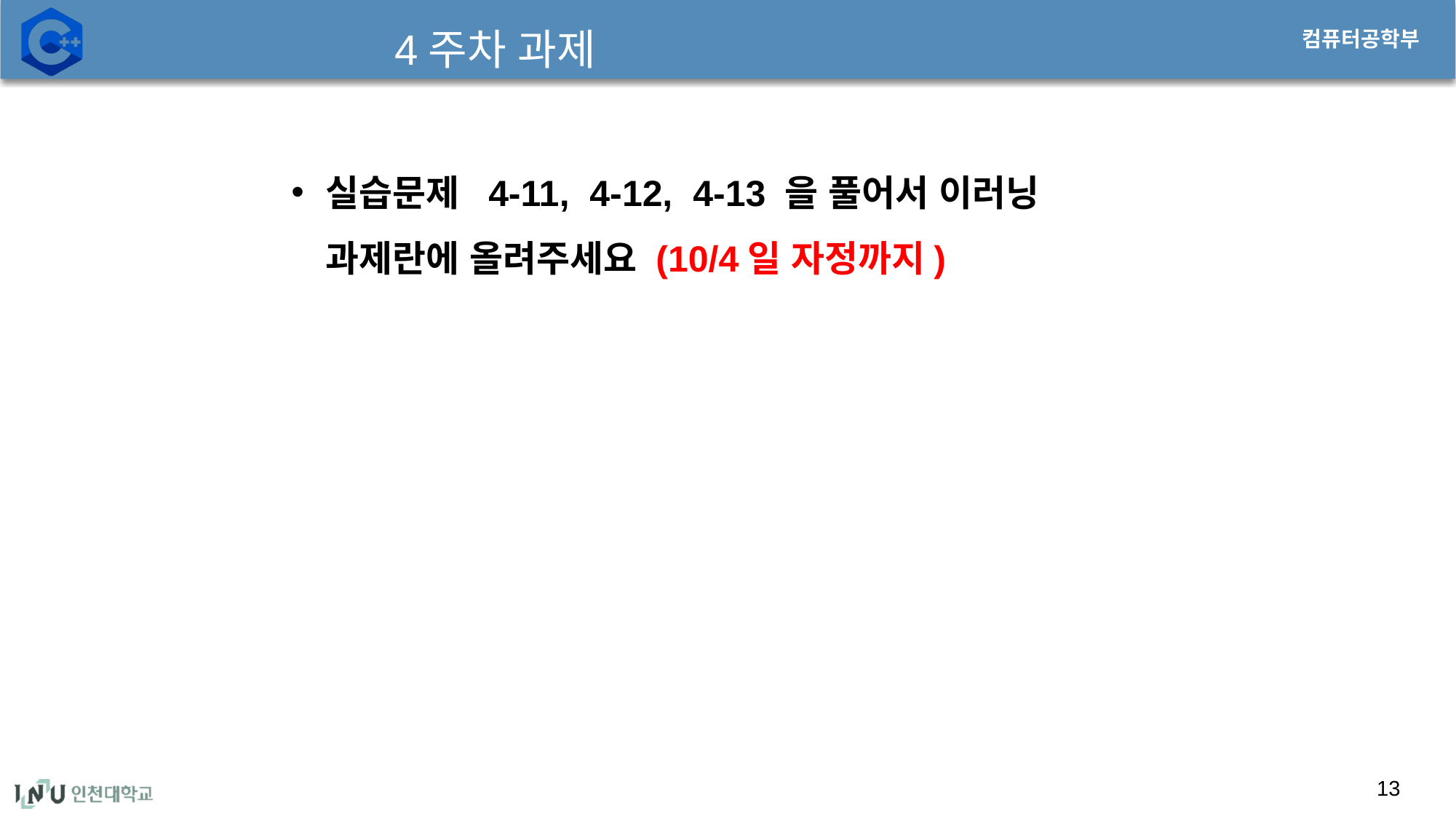

# 4주차 과제
실습문제  4-11,  4-12,  4-13 을 풀어서 이러닝 과제란에 올려주세요 (10/4일 자정까지)